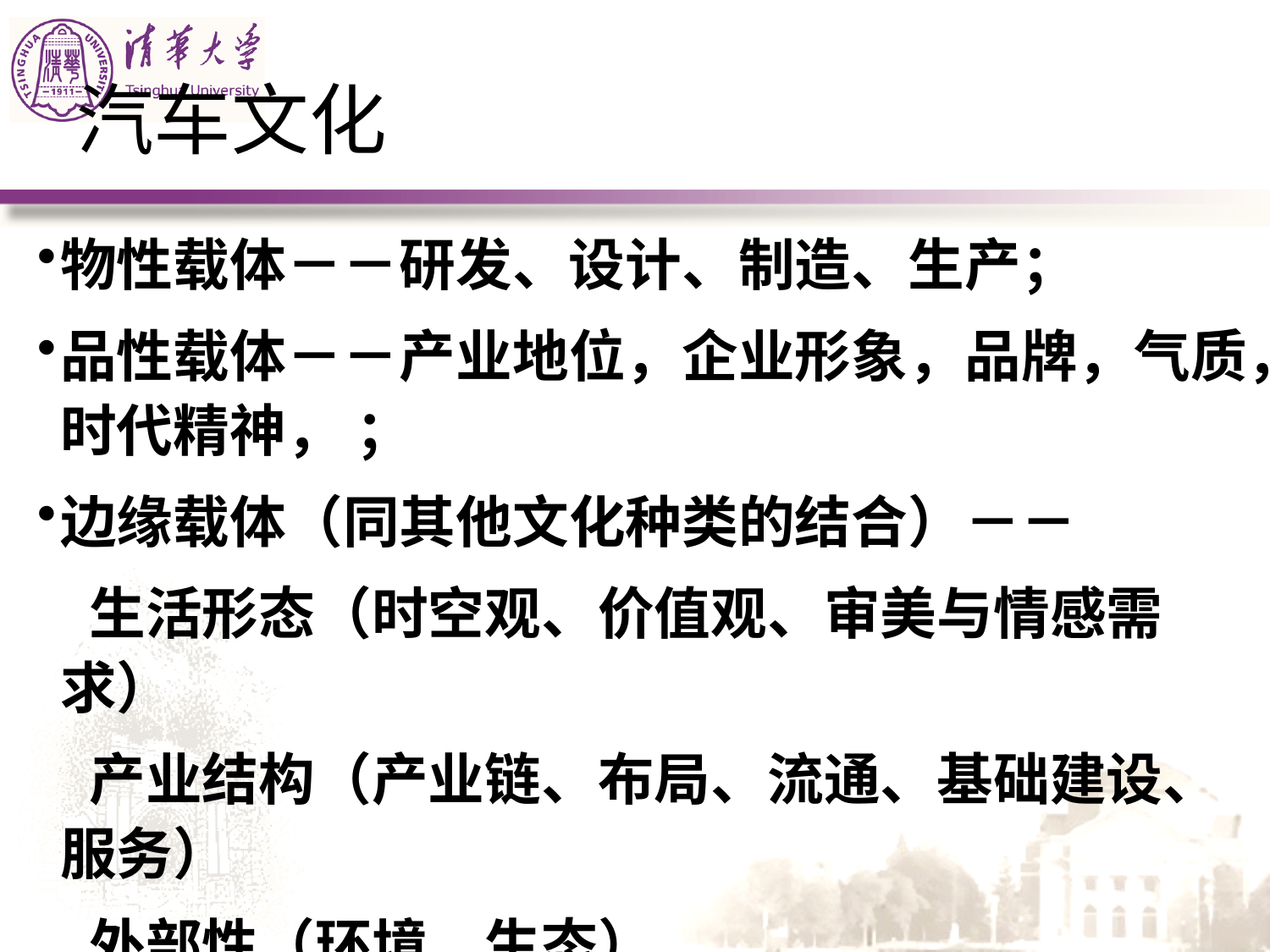

# 汽车文化
物性载体－－研发、设计、制造、生产；
品性载体－－产业地位，企业形象，品牌，气质，时代精神， ；
边缘载体（同其他文化种类的结合）－－
   生活形态（时空观、价值观、审美与情感需求）
   产业结构（产业链、布局、流通、基础建设、服务）
   外部性（环境、生态）